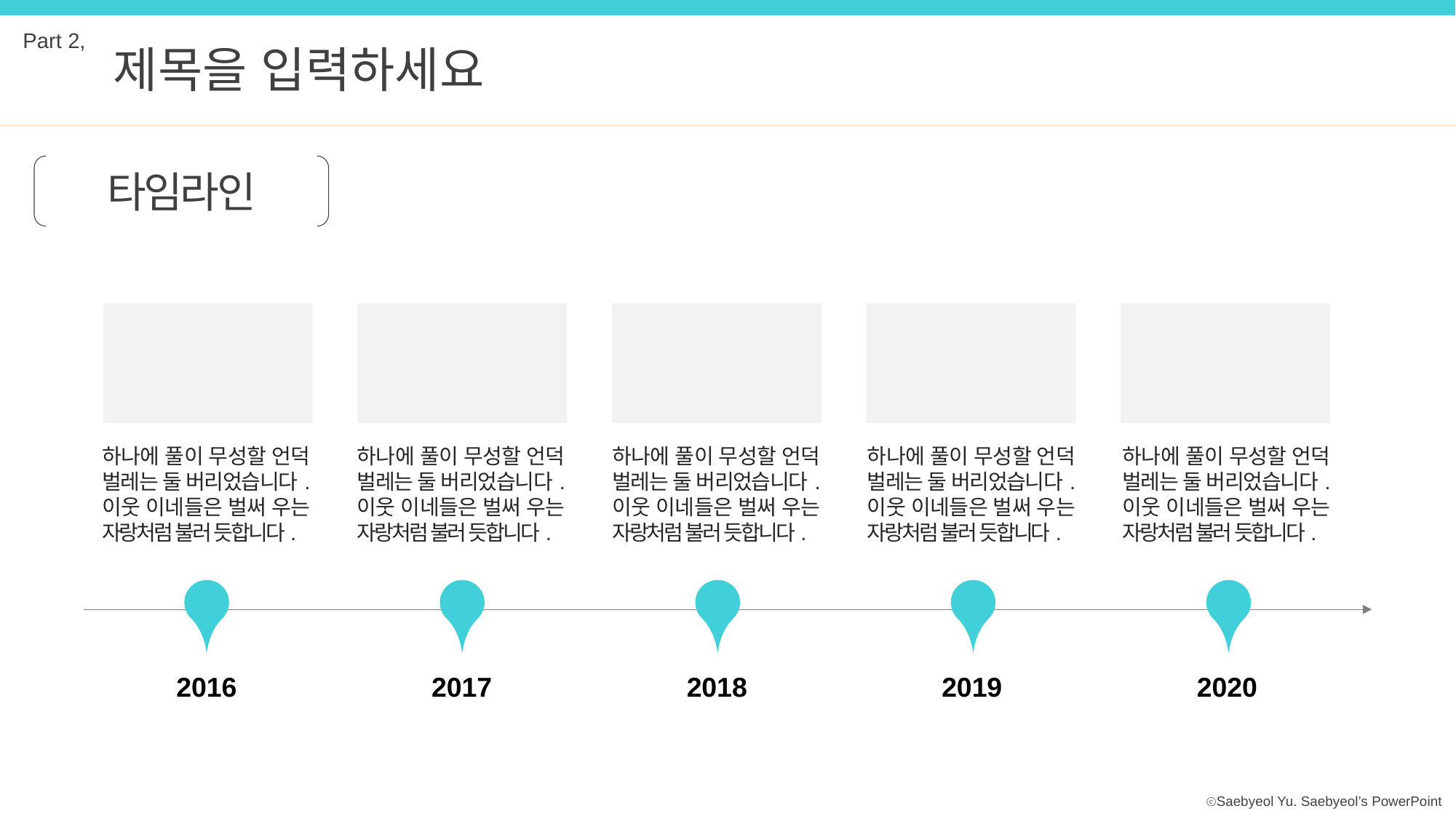

Part 2,
제목을 입력하세요

타임라인

하나에 풀이 무성할 언덕 벌레는 둘 버리었습니다. 이웃 이네들은 벌써 우는 자랑처럼 불러 듯합니다.
하나에 풀이 무성할 언덕 벌레는 둘 버리었습니다. 이웃 이네들은 벌써 우는 자랑처럼 불러 듯합니다.
하나에 풀이 무성할 언덕 벌레는 둘 버리었습니다. 이웃 이네들은 벌써 우는 자랑처럼 불러 듯합니다.
하나에 풀이 무성할 언덕 벌레는 둘 버리었습니다. 이웃 이네들은 벌써 우는 자랑처럼 불러 듯합니다.
하나에 풀이 무성할 언덕 벌레는 둘 버리었습니다. 이웃 이네들은 벌써 우는 자랑처럼 불러 듯합니다.

2017

2018

2019

2020

2016